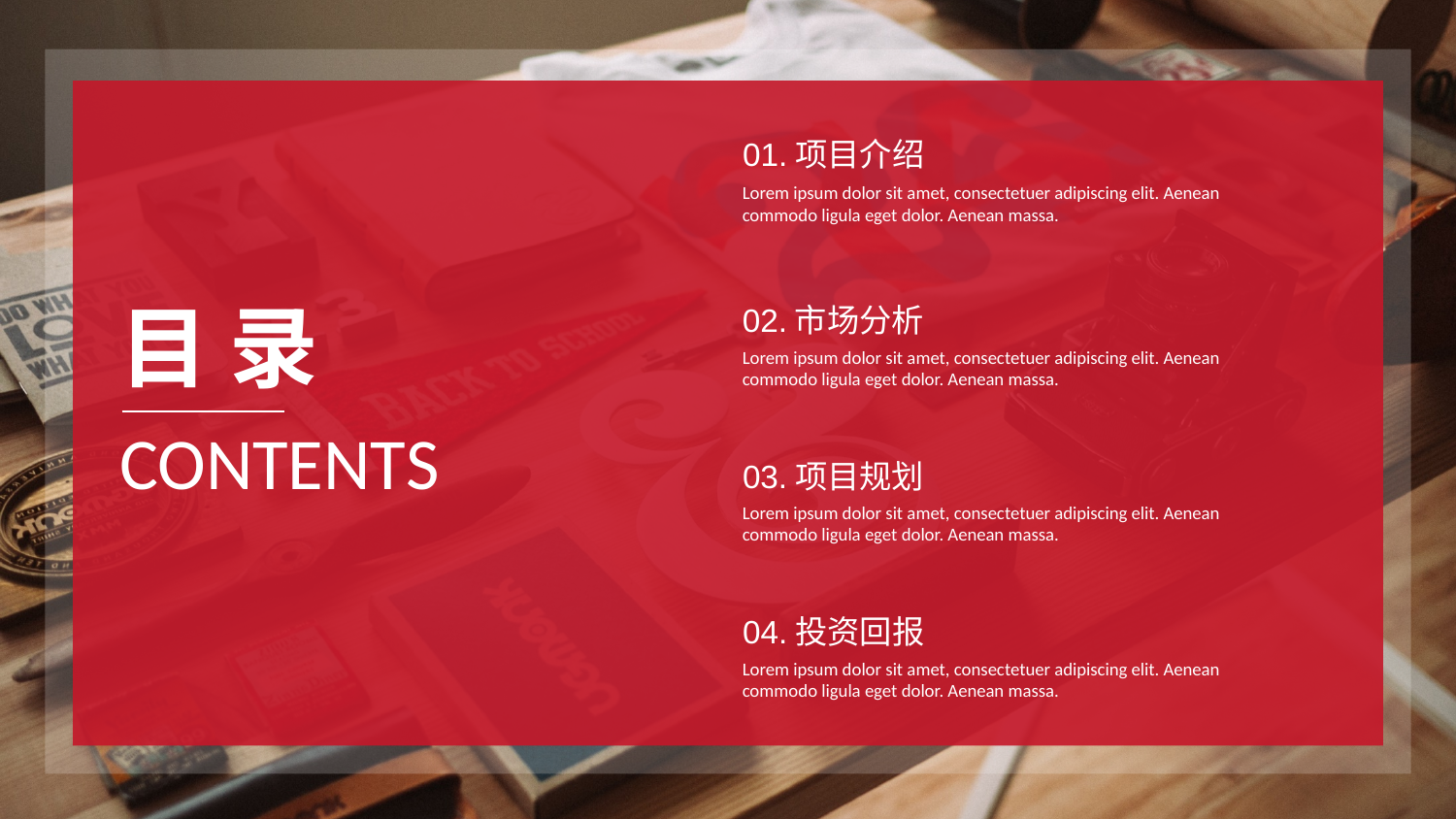

01.项目介绍
Lorem ipsum dolor sit amet, consectetuer adipiscing elit. Aenean commodo ligula eget dolor. Aenean massa.
目 录
02.市场分析
Lorem ipsum dolor sit amet, consectetuer adipiscing elit. Aenean commodo ligula eget dolor. Aenean massa.
CONTENTS
03.项目规划
Lorem ipsum dolor sit amet, consectetuer adipiscing elit. Aenean commodo ligula eget dolor. Aenean massa.
04.投资回报
Lorem ipsum dolor sit amet, consectetuer adipiscing elit. Aenean commodo ligula eget dolor. Aenean massa.